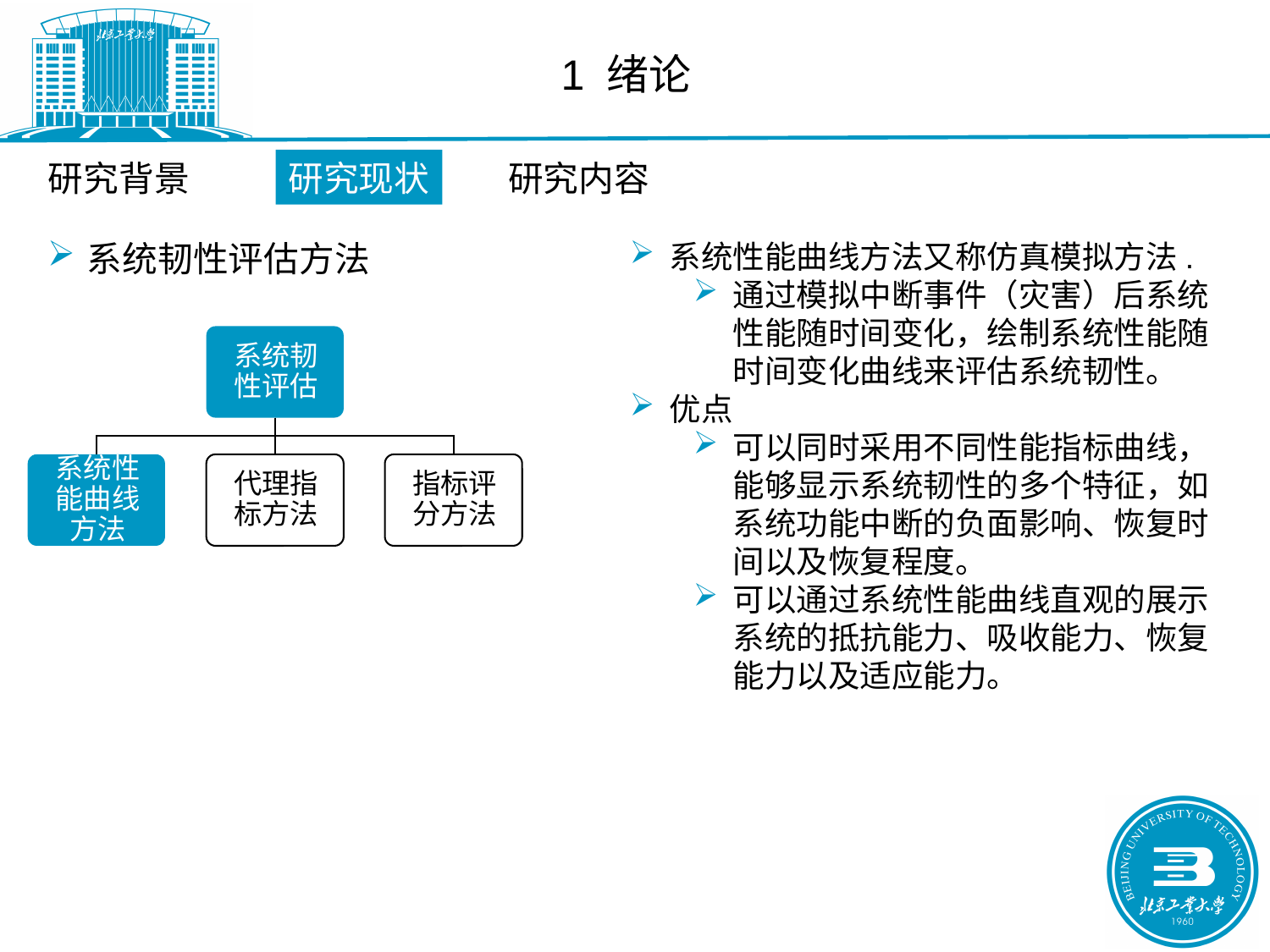

1 绪论
研究背景
研究现状
研究内容
系统韧性评估方法
系统性能曲线方法又称仿真模拟方法.
通过模拟中断事件（灾害）后系统性能随时间变化，绘制系统性能随时间变化曲线来评估系统韧性。
优点
可以同时采用不同性能指标曲线，能够显示系统韧性的多个特征，如系统功能中断的负面影响、恢复时间以及恢复程度。
可以通过系统性能曲线直观的展示系统的抵抗能力、吸收能力、恢复能力以及适应能力。
系统韧性评估
系统性能曲线方法
代理指标方法
指标评分方法